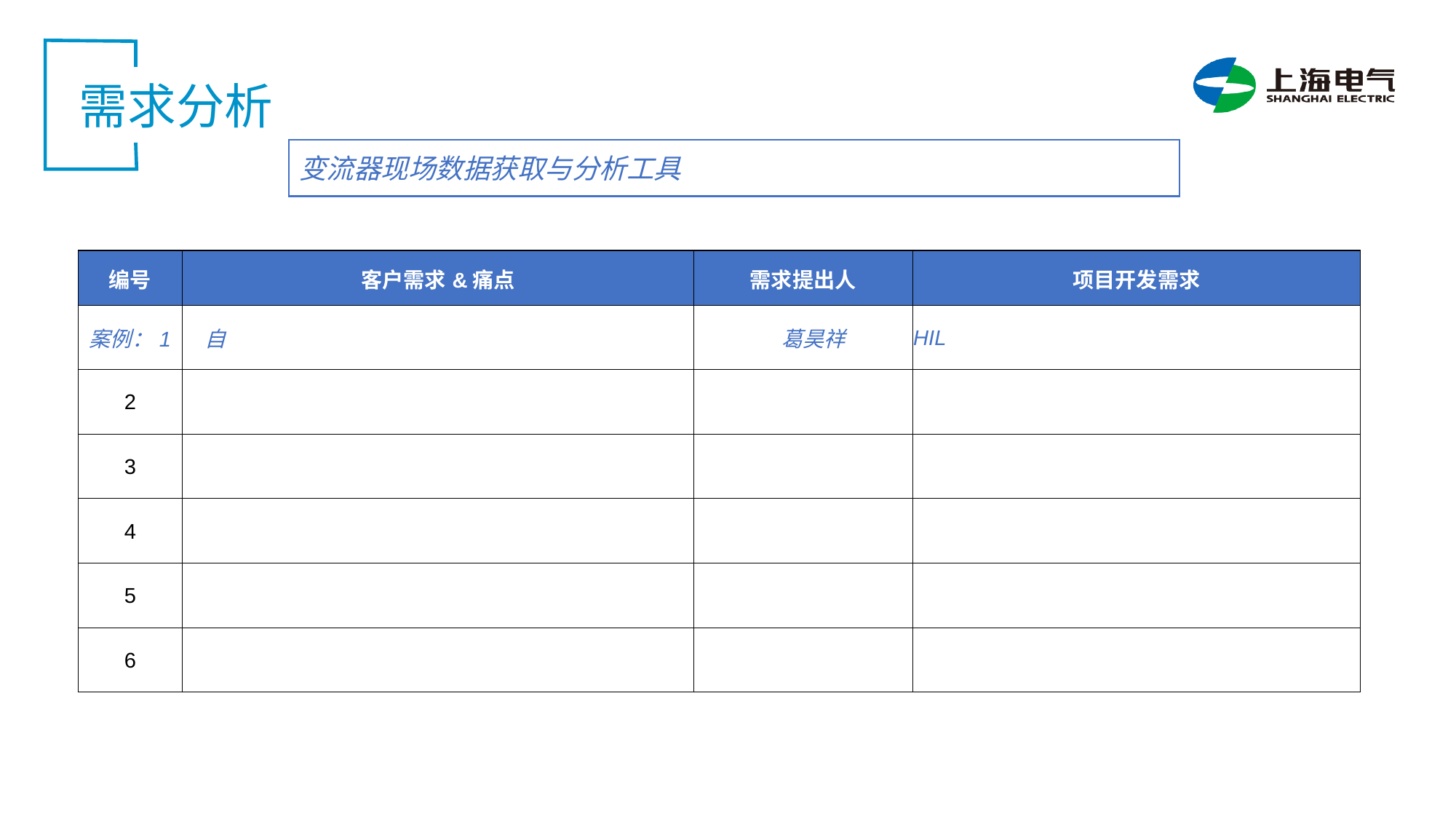

需求分析
变流器现场数据获取与分析工具
| 编号 | 客户需求&痛点 | 需求提出人 | 项目开发需求 |
| --- | --- | --- | --- |
| 案例：1 | 自 | 葛昊祥 | HIL |
| 2 |  |  |  |
| 3 |  |  |  |
| 4 |  |  |  |
| 5 |  |  |  |
| 6 |  |  |  |